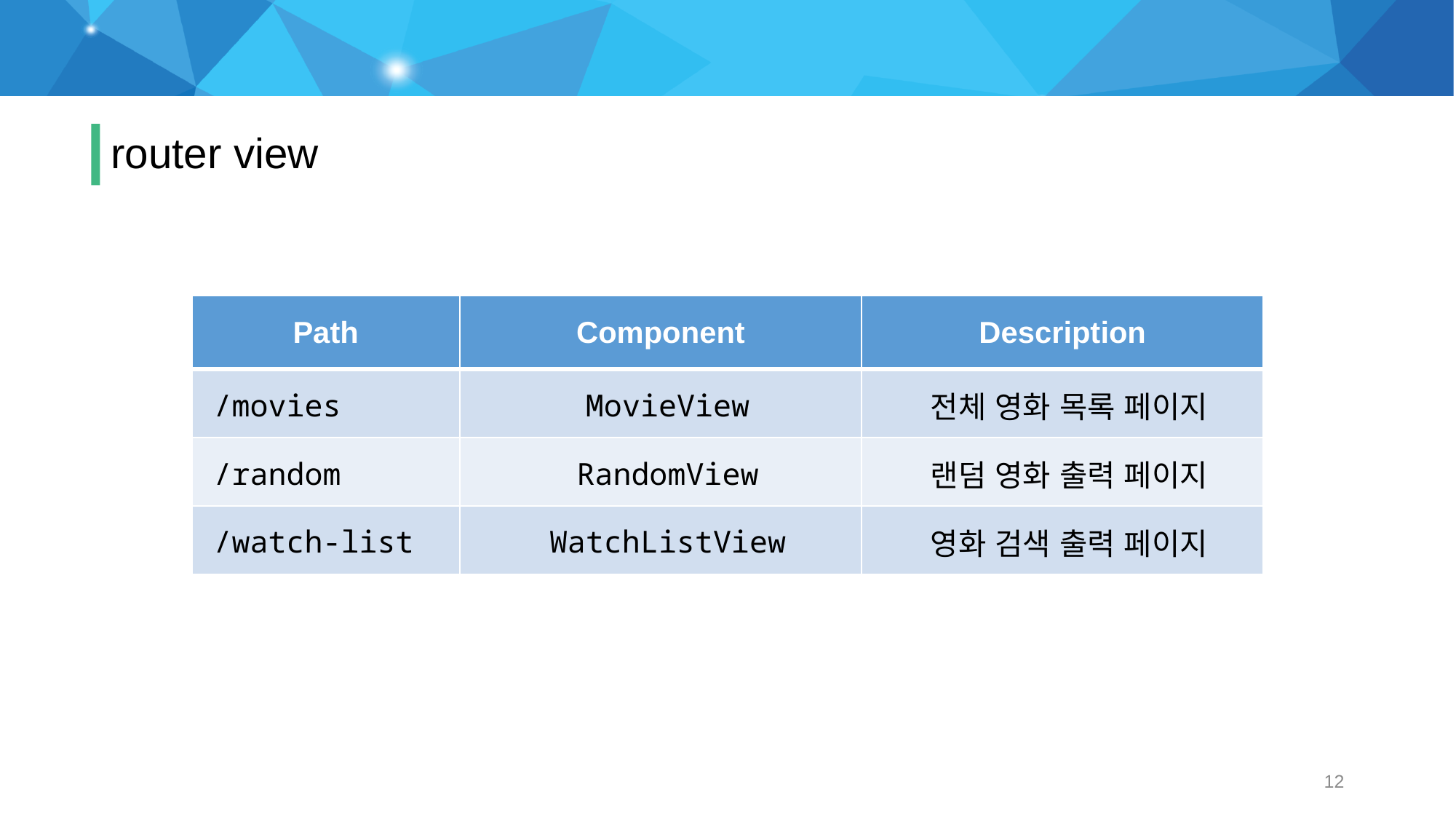

# 제공사항
router view

| Path | Component | Description |
| --- | --- | --- |
| /movies | MovieView | 전체 영화 목록 페이지 |
| /random | RandomView | 랜덤 영화 출력 페이지 |
| /watch-list | WatchListView | 영화 검색 출력 페이지 |
12